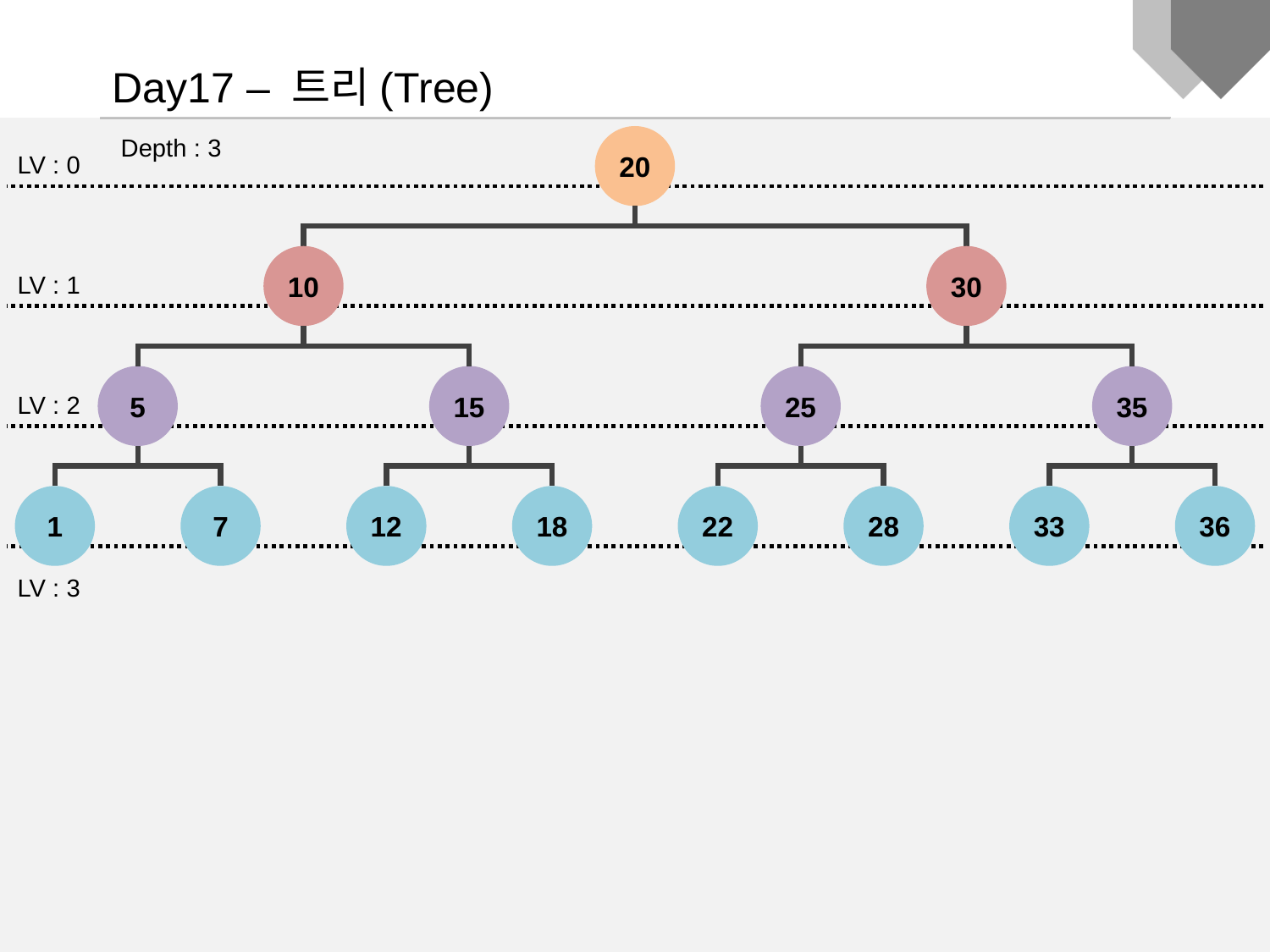

Day17 – 트리(Tree)
Depth : 3
20
10
30
5
15
25
35
1
7
12
18
22
28
33
36
LV : 0
LV : 1
LV : 2
LV : 3